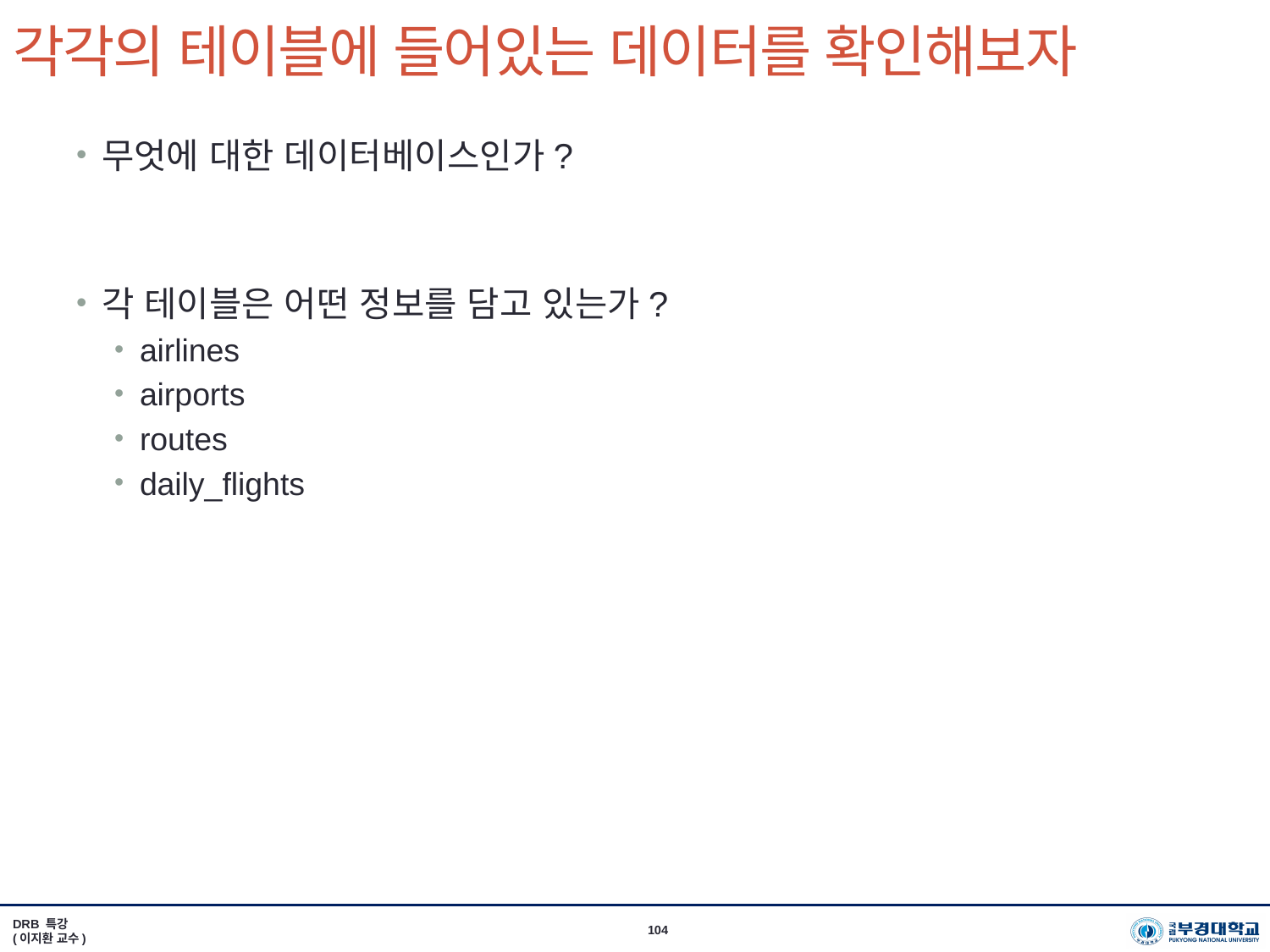

# 각각의 테이블에 들어있는 데이터를 확인해보자
무엇에 대한 데이터베이스인가?

각 테이블은 어떤 정보를 담고 있는가?
airlines
airports
routes
daily_flights
DRB 특강
(이지환 교수)